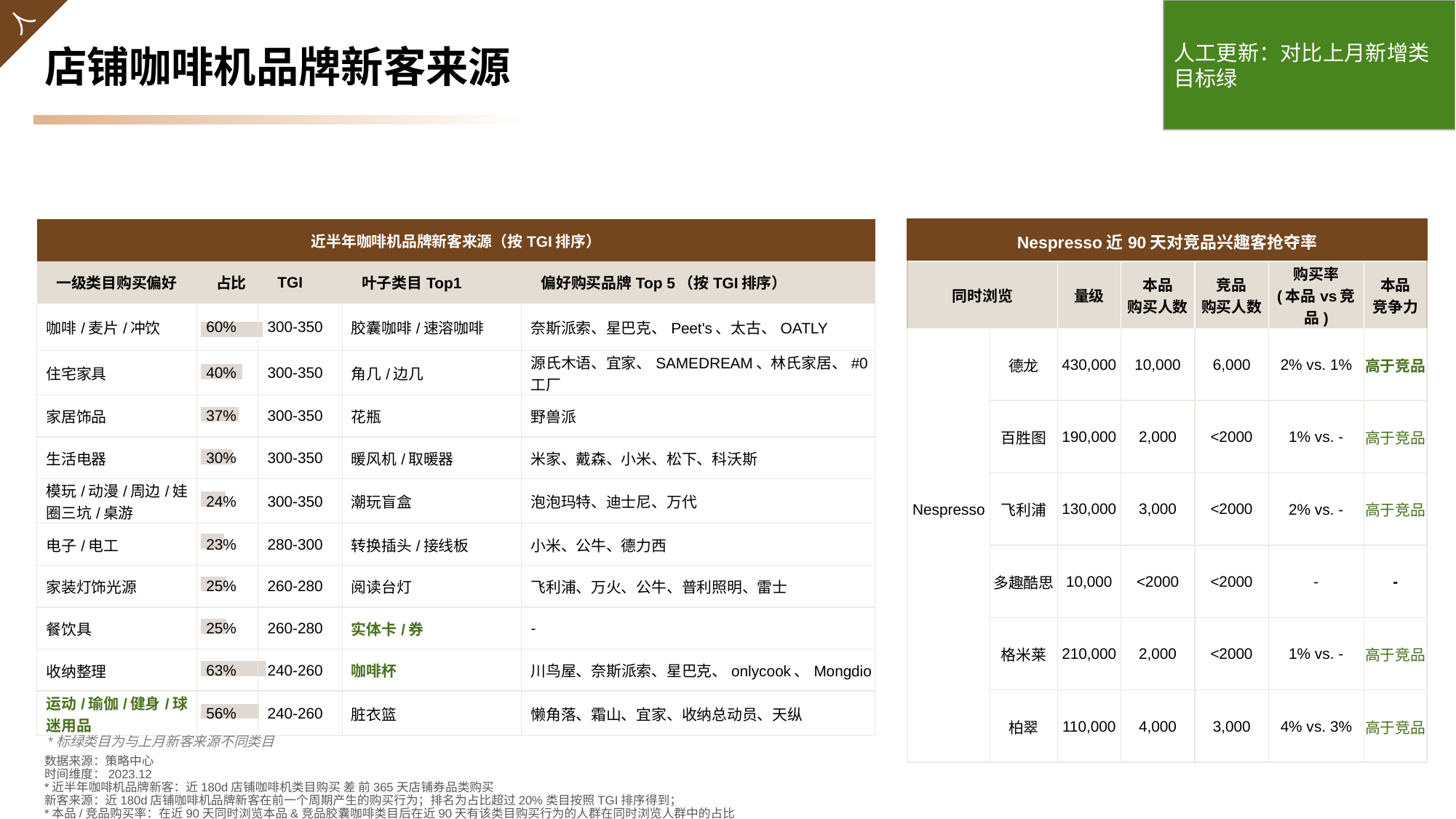

人工更新：对比上月新增类目标绿
# 店铺咖啡机品牌新客来源

| 近半年咖啡机品牌新客来源（按TGI排序） |  |  |  |  |
| --- | --- | --- | --- | --- |
| 一级类目购买偏好 | 占比 | TGI | 叶子类目Top1 | 偏好购买品牌Top 5（按TGI排序） |
| 咖啡/麦片/冲饮 | 60% | 300-350 | 胶囊咖啡/速溶咖啡 | 奈斯派索、星巴克、Peet's、太古、OATLY |
| 住宅家具 | 40% | 300-350 | 角几/边几 | 源氏木语、宜家、SAMEDREAM、林氏家居、#0 工厂 |
| 家居饰品 | 37% | 300-350 | 花瓶 | 野兽派 |
| 生活电器 | 30% | 300-350 | 暖风机/取暖器 | 米家、戴森、小米、松下、科沃斯 |
| 模玩/动漫/周边/娃圈三坑/桌游 | 24% | 300-350 | 潮玩盲盒 | 泡泡玛特、迪士尼、万代 |
| 电子/电工 | 23% | 280-300 | 转换插头/接线板 | 小米、公牛、德力西 |
| 家装灯饰光源 | 25% | 260-280 | 阅读台灯 | 飞利浦、万火、公牛、普利照明、雷士 |
| 餐饮具 | 25% | 260-280 | 实体卡/券 | - |
| 收纳整理 | 63% | 240-260 | 咖啡杯 | 川鸟屋、奈斯派索、星巴克、onlycook、Mongdio |
| 运动/瑜伽/健身/球迷用品 | 56% | 240-260 | 脏衣篮 | 懒角落、霜山、宜家、收纳总动员、天纵 |
| Nespresso近90天对竞品兴趣客抢夺率 |  |  |  |  |  |  |
| --- | --- | --- | --- | --- | --- | --- |
| 同时浏览 |  | 量级 | 本品 购买人数 | 竞品 购买人数 | 购买率 (本品vs竞品) | 本品 竞争力 |
| Nespresso | 德龙 | 430,000 | 10,000 | 6,000 | 2% vs. 1% | 高于竞品 |
|  | 百胜图 | 190,000 | 2,000 | <2000 | 1% vs. - | 高于竞品 |
|  | 飞利浦 | 130,000 | 3,000 | <2000 | 2% vs. - | 高于竞品 |
|  | 多趣酷思 | 10,000 | <2000 | <2000 | - | - |
|  | 格米莱 | 210,000 | 2,000 | <2000 | 1% vs. - | 高于竞品 |
|  | 柏翠 | 110,000 | 4,000 | 3,000 | 4% vs. 3% | 高于竞品 |

### Chart

| Category | 占比 |
|---|---|
| 咖啡/麦片/冲饮 | 0.6007 |
| 住宅家具 | 0.3994 |
| 家居饰品 | 0.3697 |
| 生活电器 | 0.3008 |
| 模玩/动漫/周边/娃圈三坑/桌游 | 0.2404 |
| 电子/电工 | 0.2273 |
| 家装灯饰光源 | 0.2499 |
| 自用闲置转让 | 0.2488 |
| 餐饮具 | 0.6295 |
| 收纳整理 | 0.5608 |
*标绿类目为与上月新客来源不同类目
数据来源：策略中心
时间维度：2023.12
*近半年咖啡机品牌新客：近180d店铺咖啡机类目购买 差 前365天店铺券品类购买
新客来源：近180d店铺咖啡机品牌新客在前一个周期产生的购买行为；排名为占比超过20%类目按照TGI排序得到；
*本品/竞品购买率：在近90天同时浏览本品&竞品胶囊咖啡类目后在近90天有该类目购买行为的人群在同时浏览人群中的占比